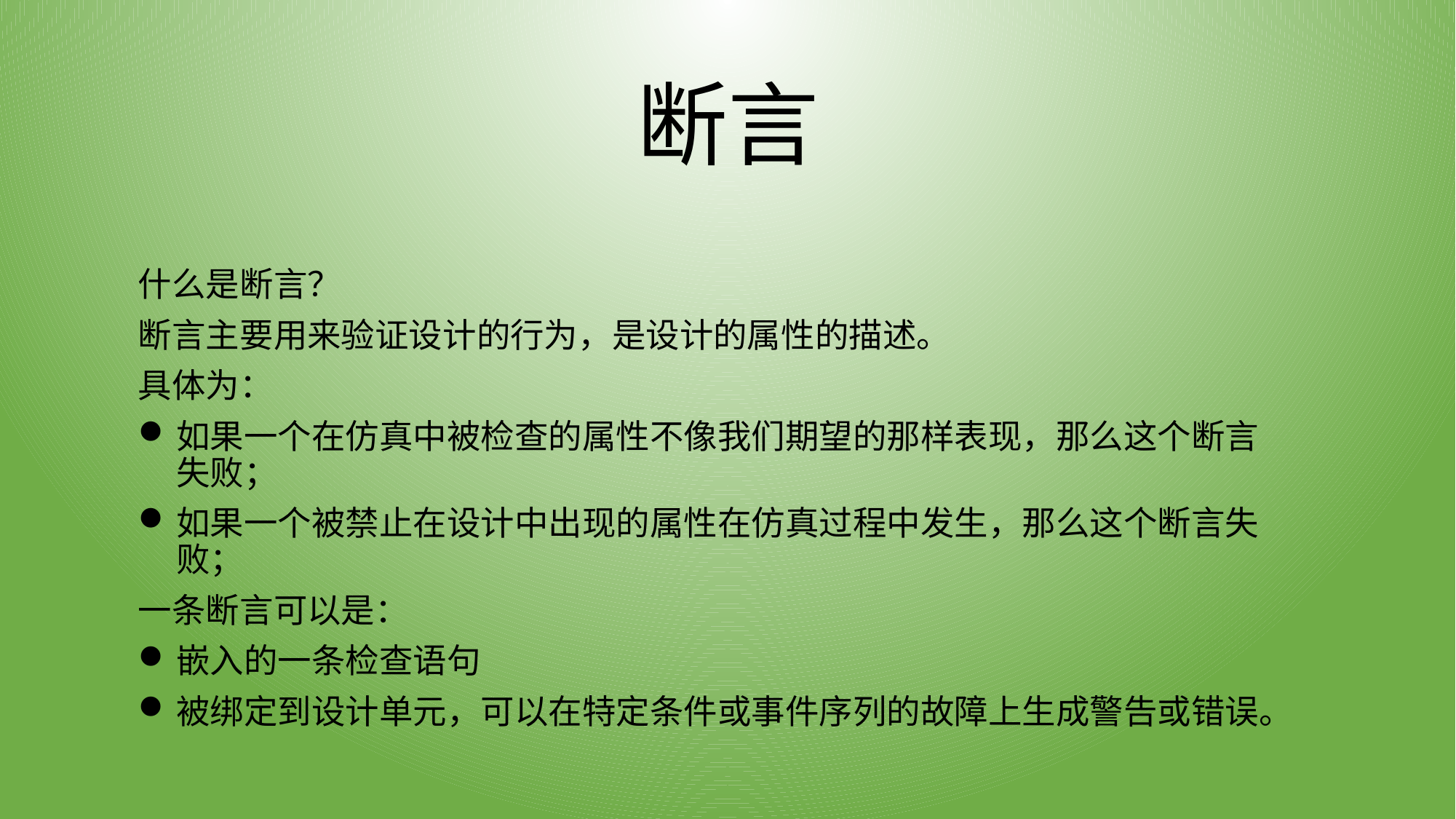

# 断言
什么是断言？
断言主要用来验证设计的行为，是设计的属性的描述。
具体为：
如果一个在仿真中被检查的属性不像我们期望的那样表现，那么这个断言失败；
如果一个被禁止在设计中出现的属性在仿真过程中发生，那么这个断言失败；
一条断言可以是：
嵌入的一条检查语句
被绑定到设计单元，可以在特定条件或事件序列的故障上生成警告或错误。